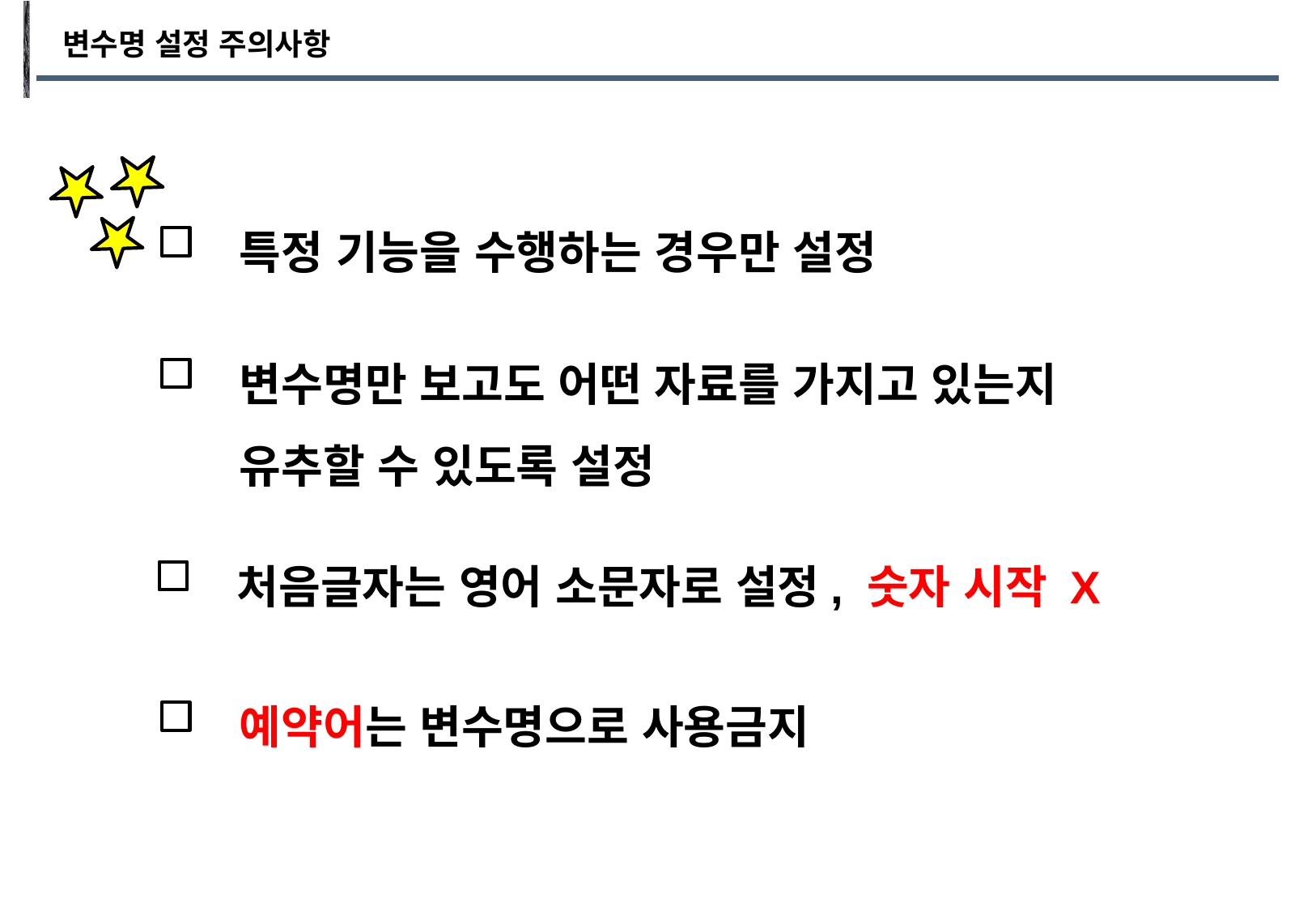

변수명 설정 주의사항

특정 기능을 수행하는 경우만 설정

변수명만 보고도 어떤 자료를 가지고 있는지
유추할 수 있도록 설정

처음글자는 영어 소문자로 설정, 숫자 시작 X

예약어는 변수명으로 사용금지